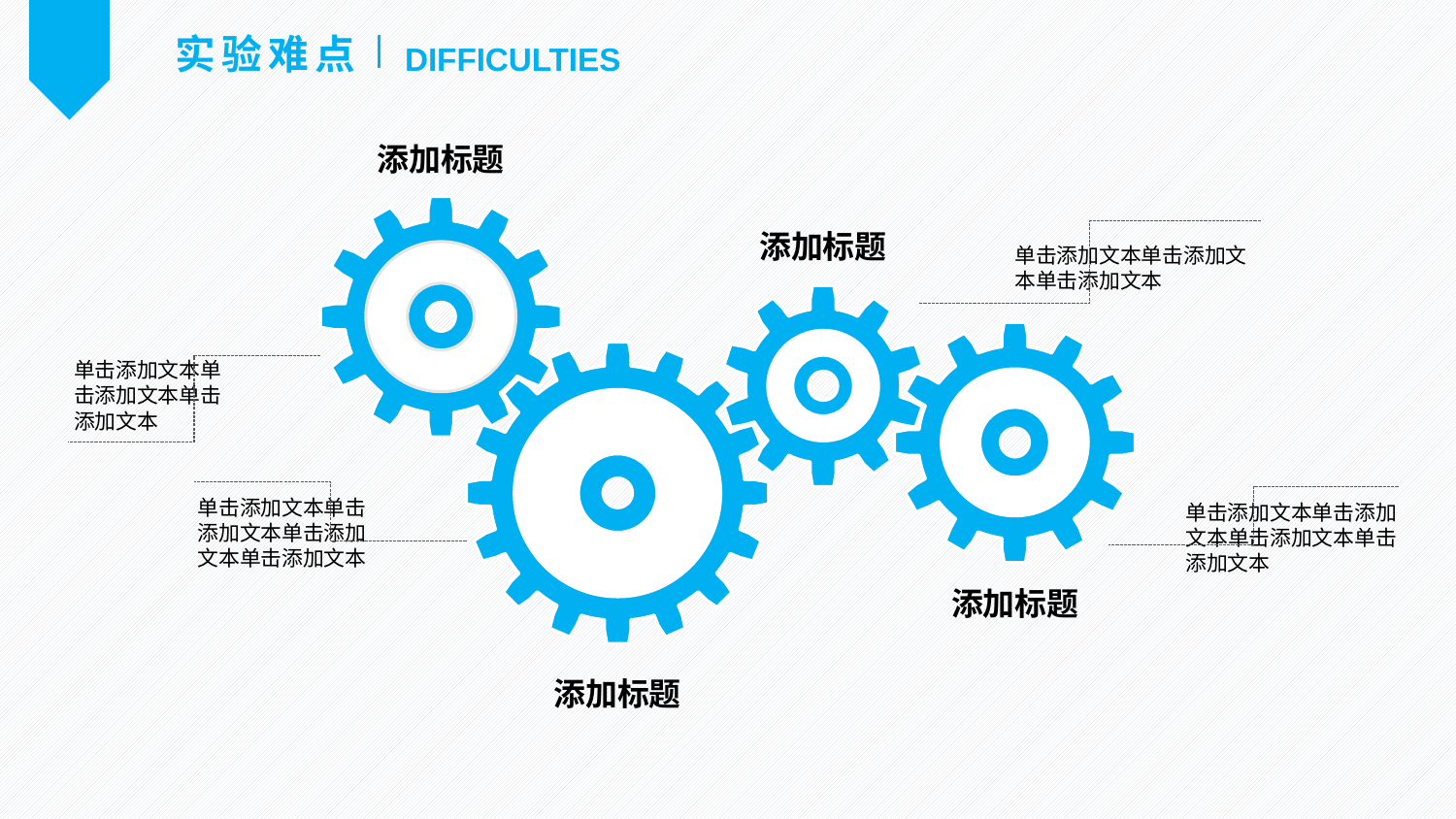

实验难点
DIFFICULTIES
添加标题

添加标题

单击添加文本单击添加文本单击添加文本

单击添加文本单击添加文本单击添加文本

单击添加文本单击添加文本单击添加文本单击添加文本

单击添加文本单击添加文本单击添加文本单击添加文本
添加标题
添加标题
延时符